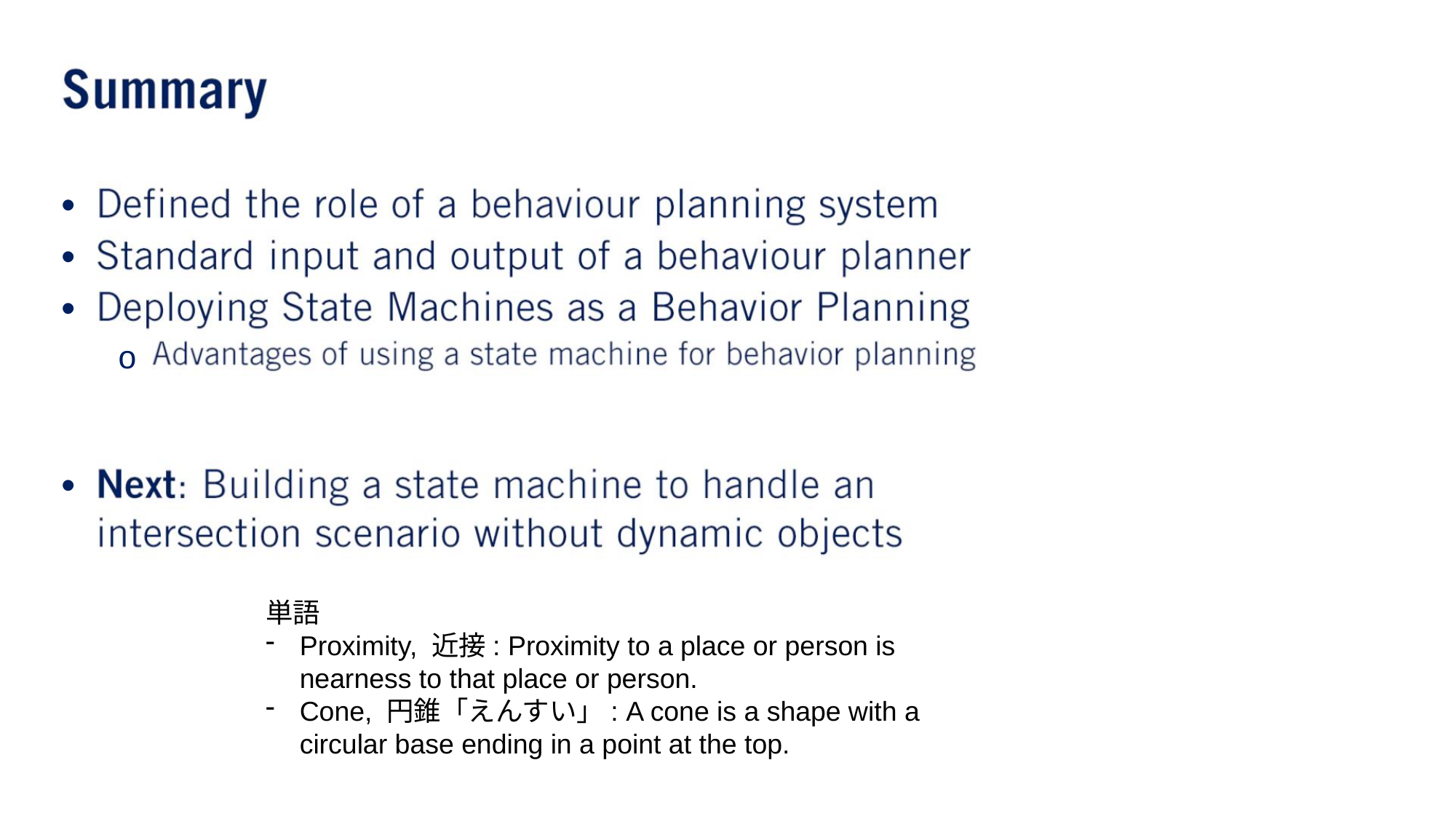

•
•
•
o
•
単語
Proximity, 近接: Proximity to a place or person is nearness to that place or person.
Cone, 円錐「えんすい」: A cone is a shape with a circular base ending in a point at the top.